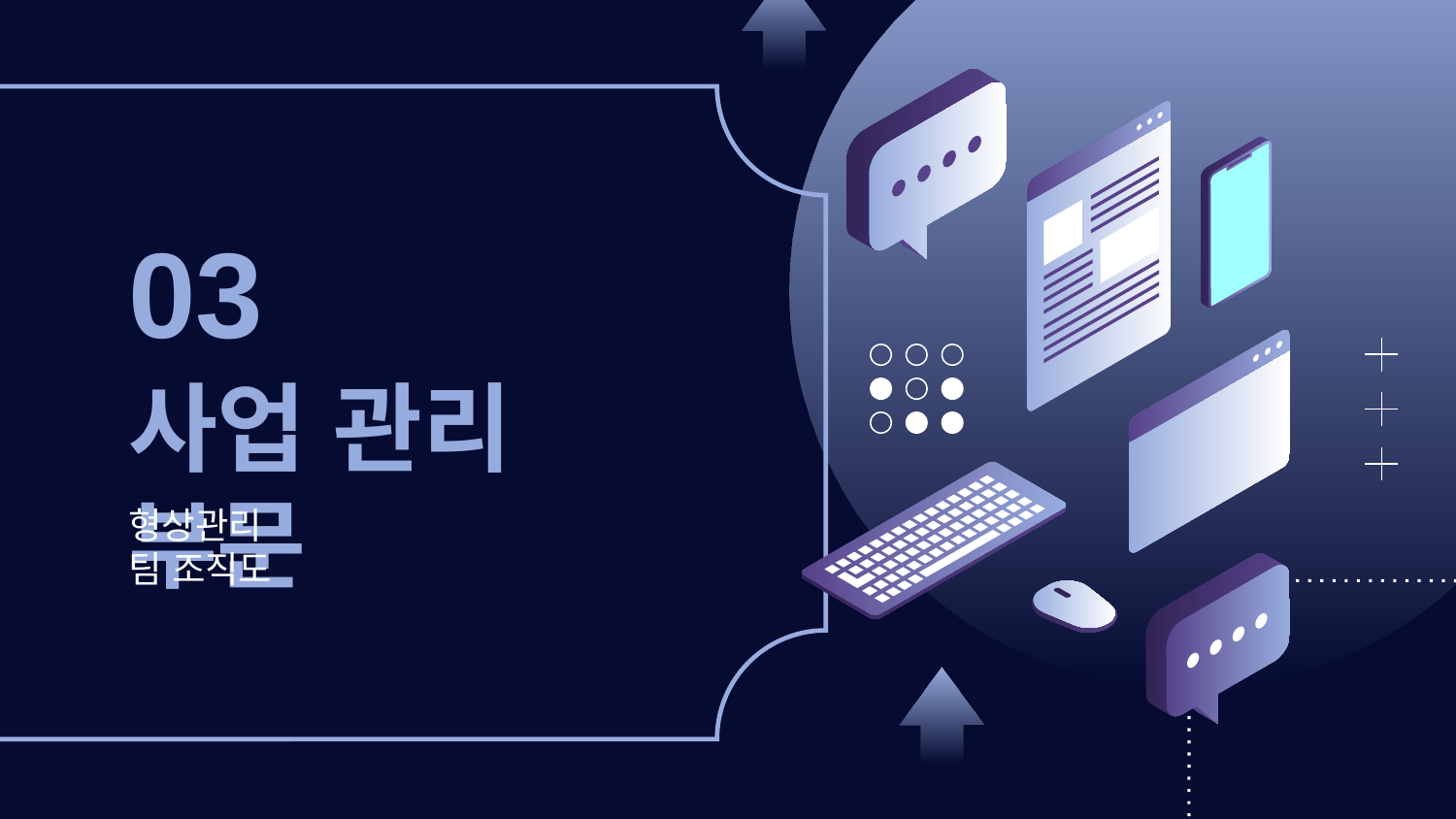

03

# 사업 관리 부문

형상관리
팀 조직도